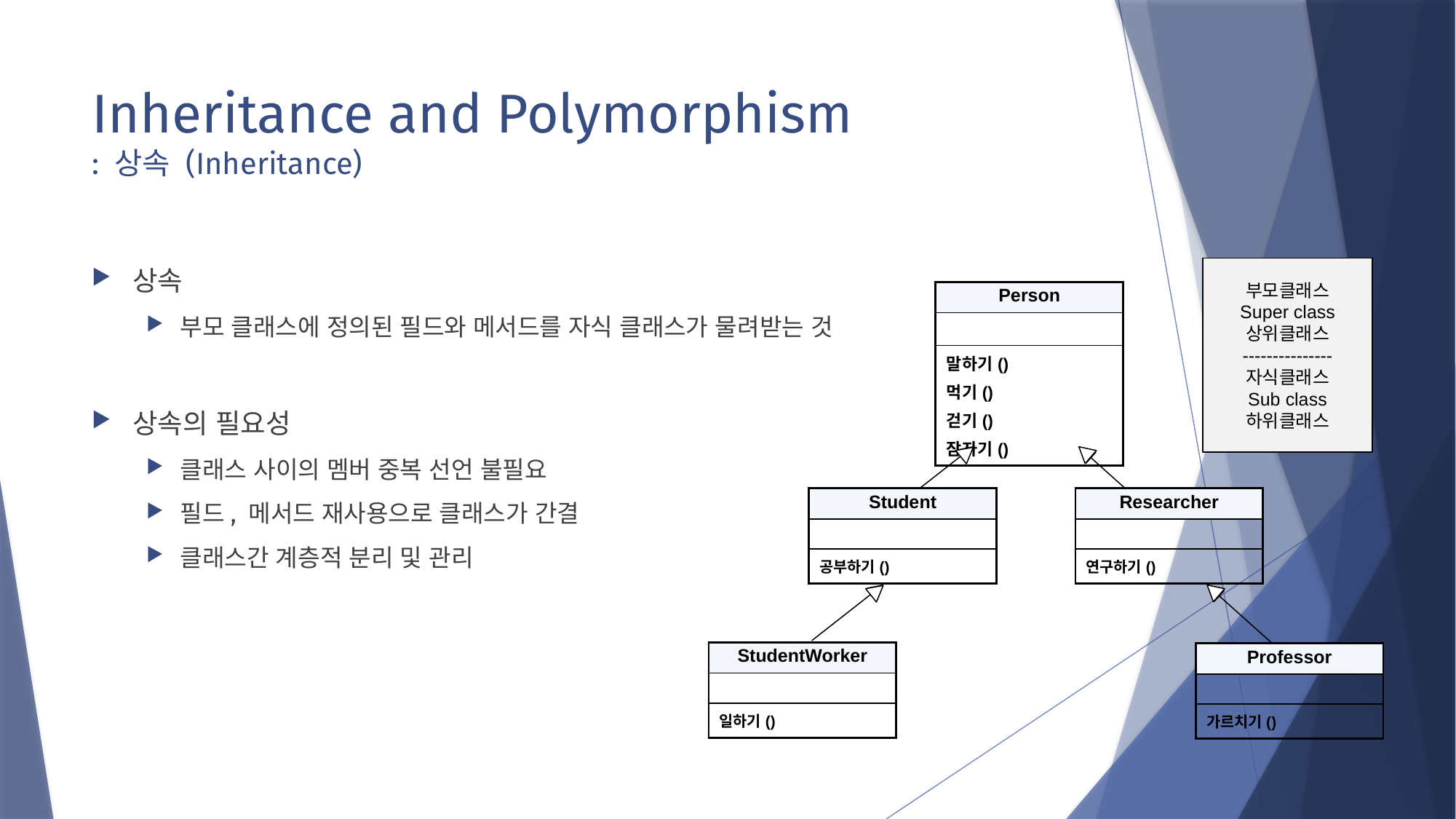

# Inheritance and Polymorphism : 상속 (Inheritance)
상속
부모 클래스에 정의된 필드와 메서드를 자식 클래스가 물려받는 것

상속의 필요성
클래스 사이의 멤버 중복 선언 불필요
필드, 메서드 재사용으로 클래스가 간결
클래스간 계층적 분리 및 관리
부모클래스
Super class
상위클래스
---------------
자식클래스
Sub class
하위클래스
| Person |
| --- |
|  |
| 말하기() 먹기() 걷기() 잠자기() |

| Student |
| --- |
|  |
| 공부하기() |
| Researcher |
| --- |
|  |
| 연구하기() |

| StudentWorker |
| --- |
|  |
| 일하기() |
| Professor |
| --- |
|  |
| 가르치기() |